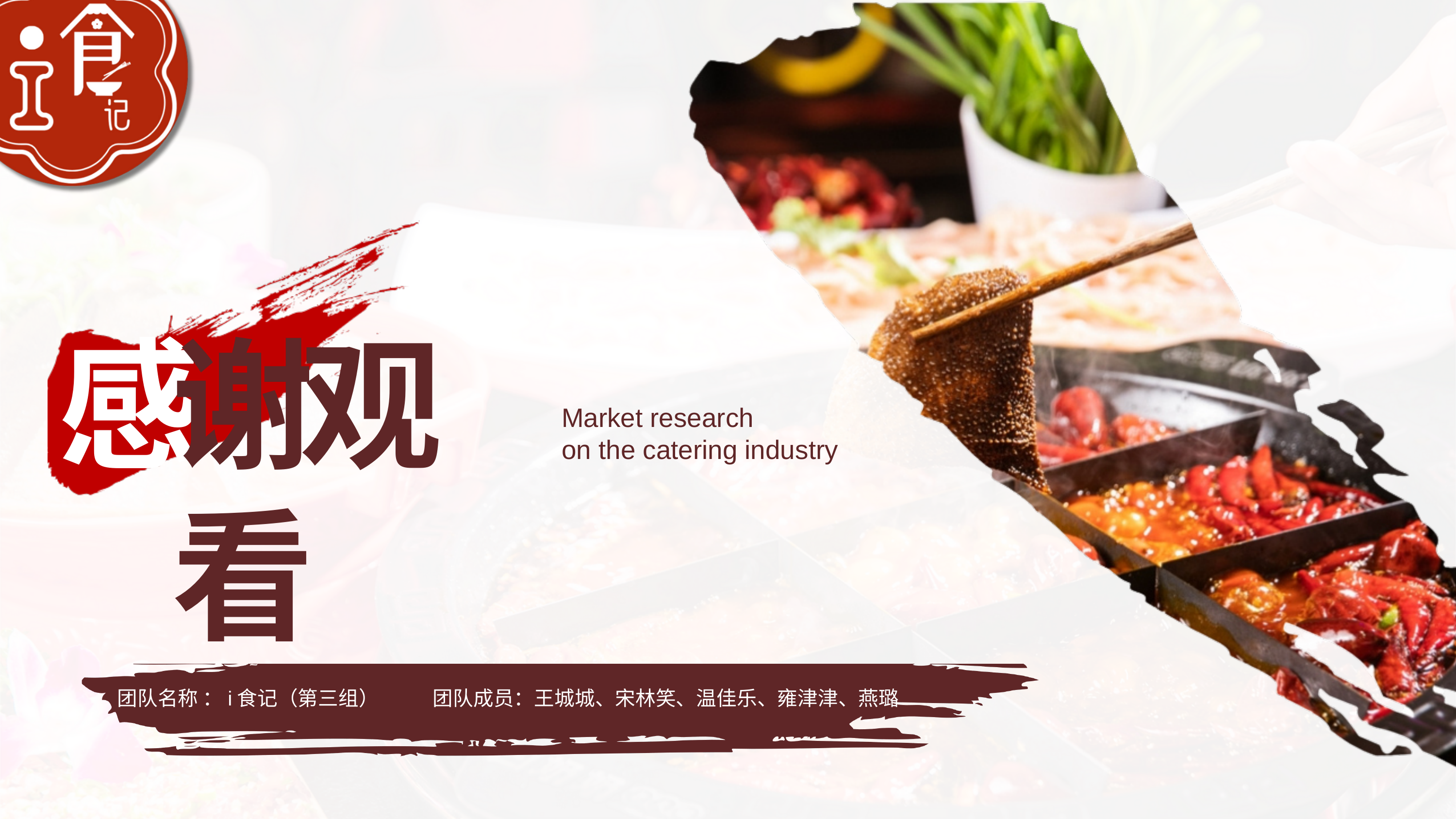

感
谢观看
Market research
on the catering industry

团队名称 ：i食记（第三组）            团队成员：王城城、宋林笑、温佳乐、雍津津、燕璐